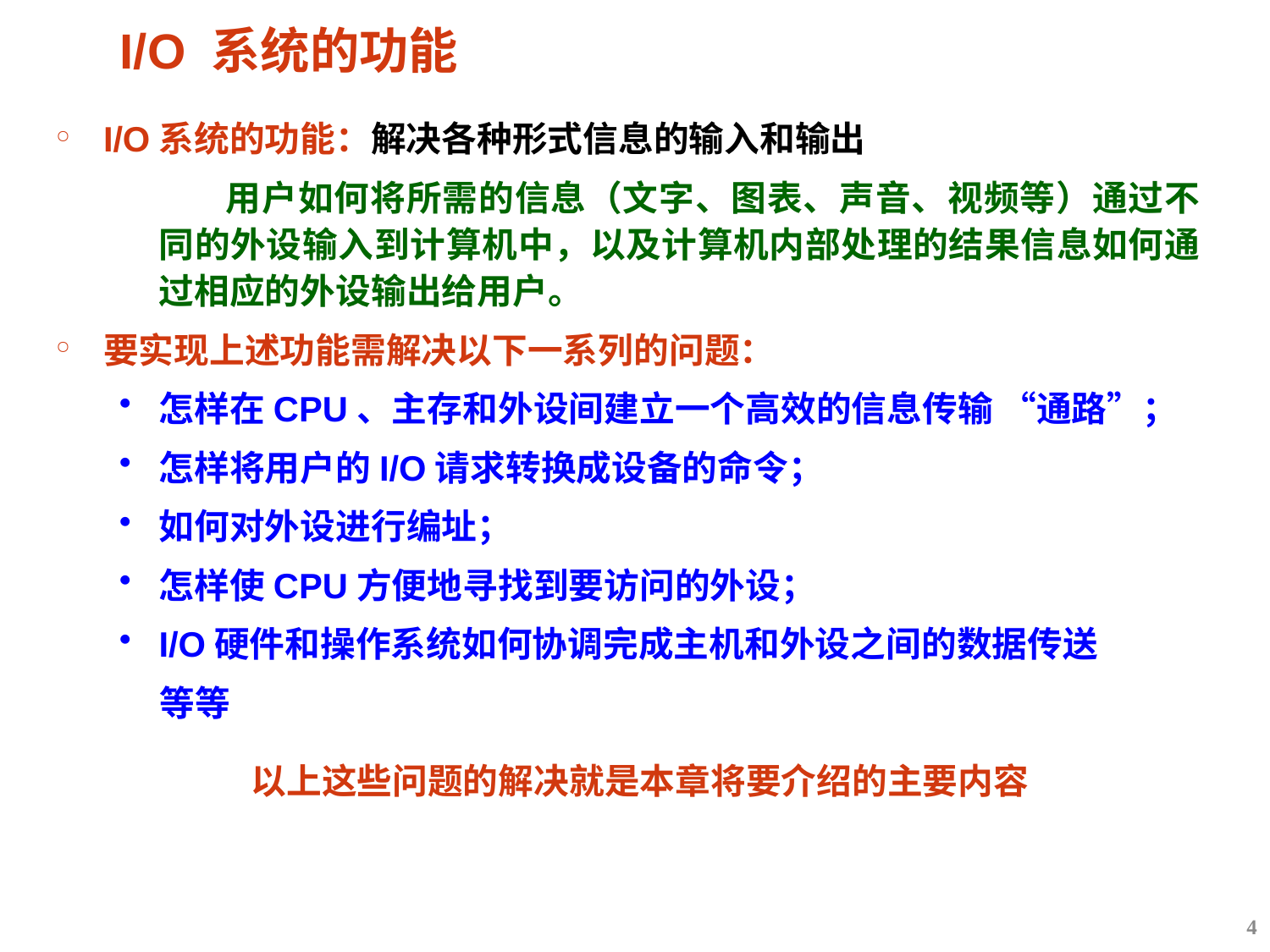

# I/O 系统的功能
I/O系统的功能：解决各种形式信息的输入和输出
           用户如何将所需的信息（文字、图表、声音、视频等）通过不同的外设输入到计算机中，以及计算机内部处理的结果信息如何通过相应的外设输出给用户。
要实现上述功能需解决以下一系列的问题：
怎样在CPU、主存和外设间建立一个高效的信息传输 “通路”；
怎样将用户的I/O请求转换成设备的命令；
如何对外设进行编址；
怎样使CPU方便地寻找到要访问的外设；
I/O硬件和操作系统如何协调完成主机和外设之间的数据传送
    等等
以上这些问题的解决就是本章将要介绍的主要内容
4